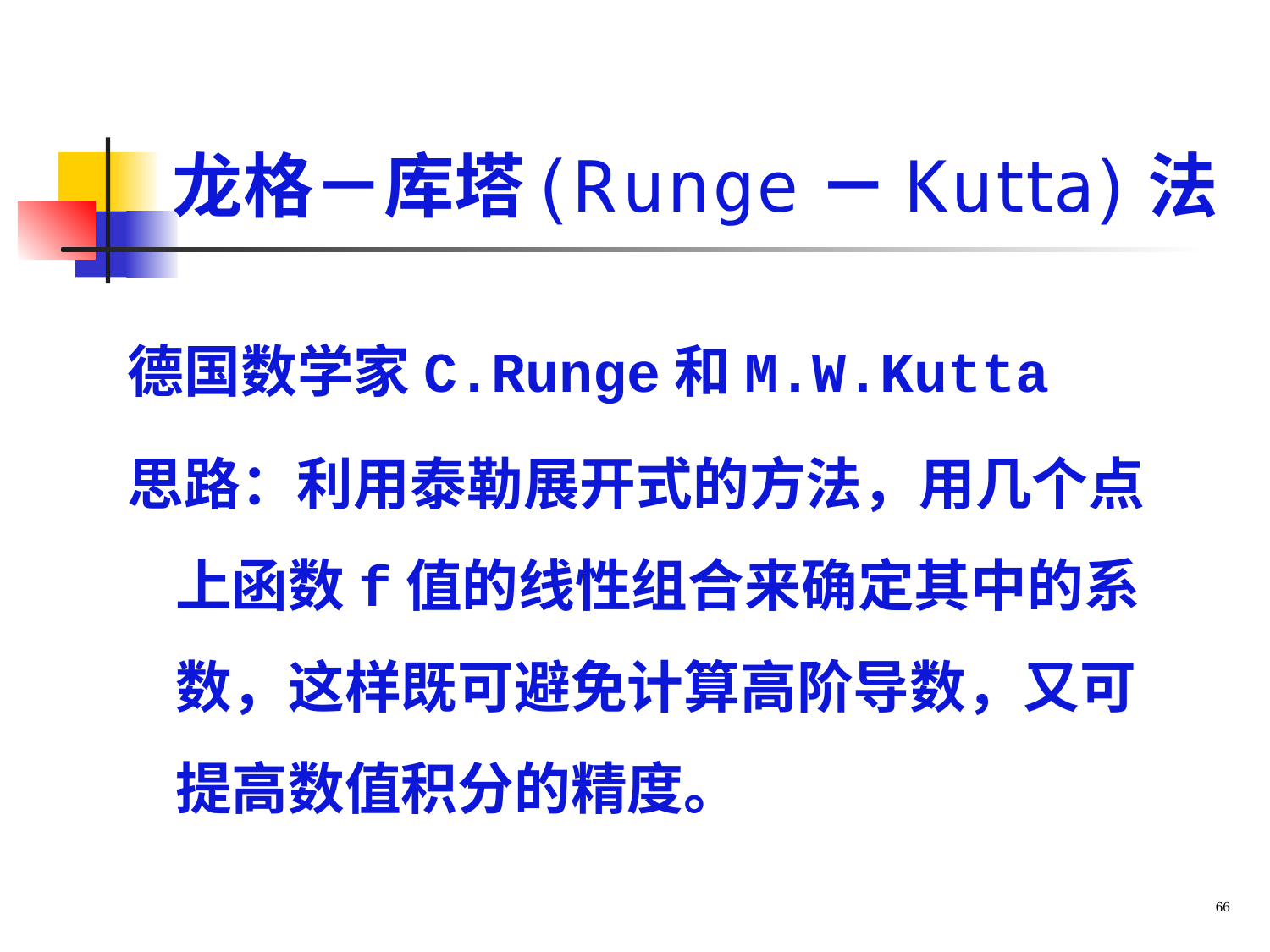

# 龙格－库塔(Runge－Kutta)法
德国数学家C.Runge和M.W.Kutta
思路：利用泰勒展开式的方法，用几个点上函数f值的线性组合来确定其中的系数，这样既可避免计算高阶导数，又可提高数值积分的精度。
66